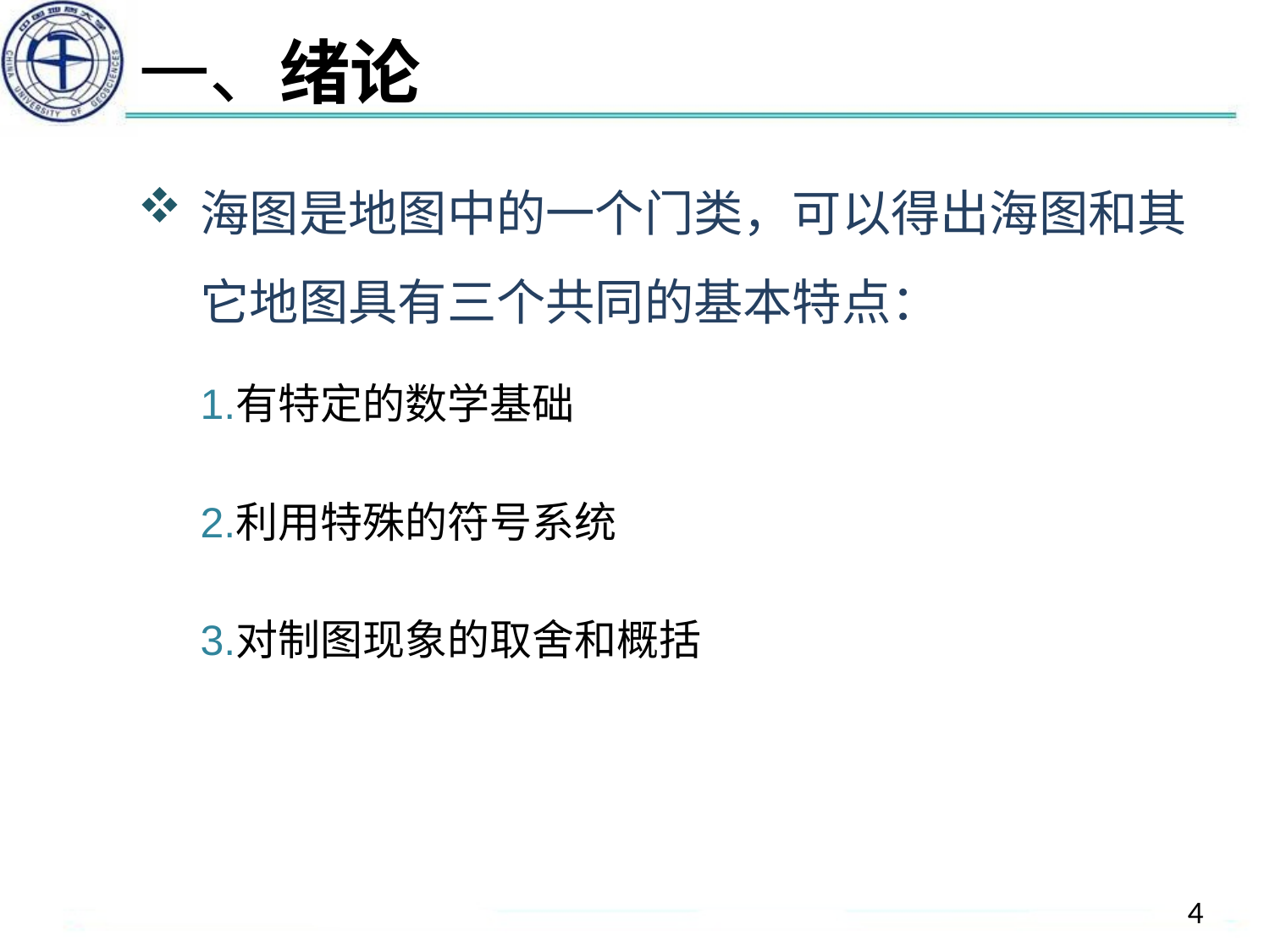

# 一、绪论
海图是地图中的一个门类，可以得出海图和其它地图具有三个共同的基本特点：
有特定的数学基础
利用特殊的符号系统
对制图现象的取舍和概括

4